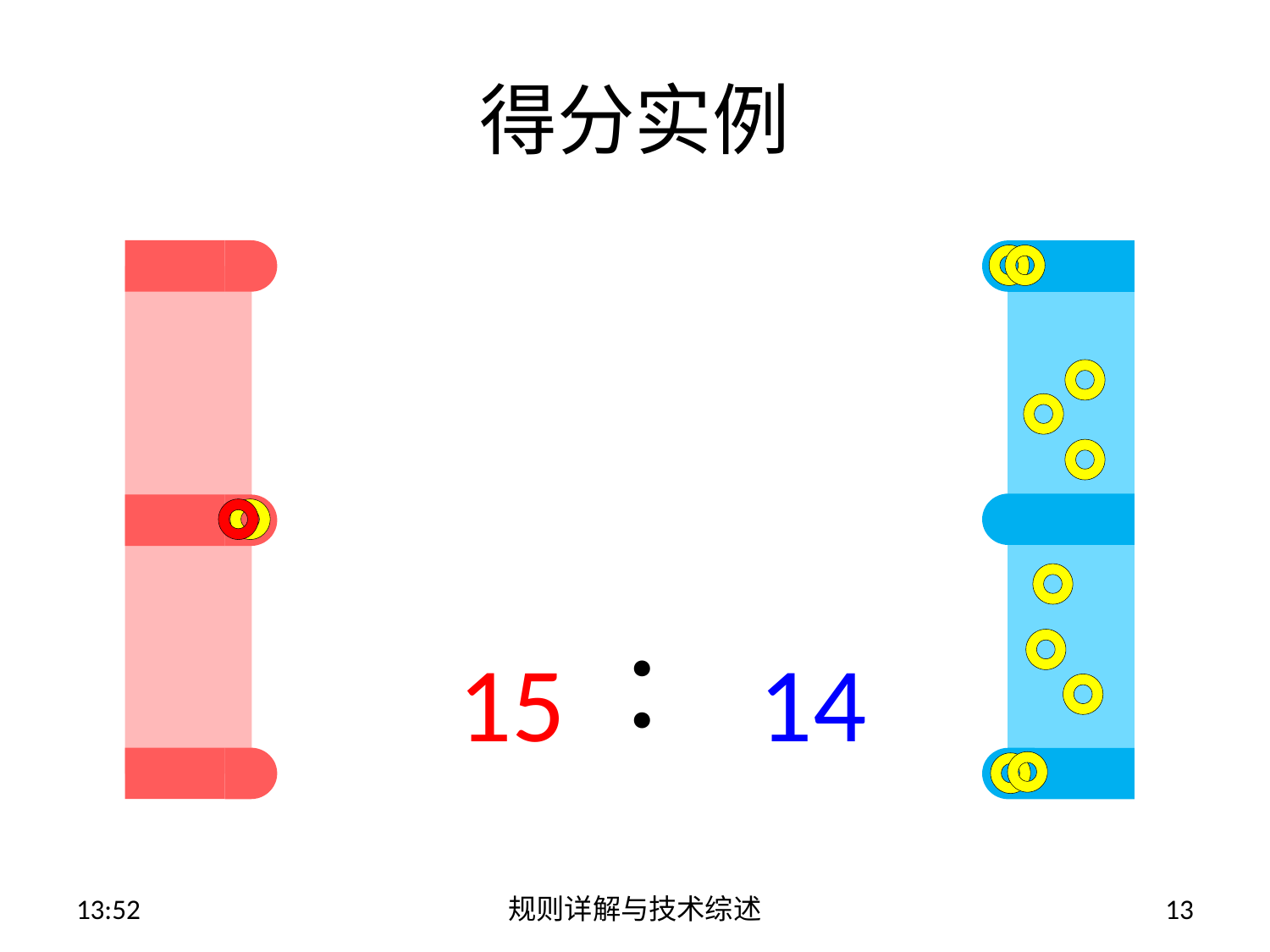

# 得分实例

：
15
14

13:52
规则详解与技术综述
13